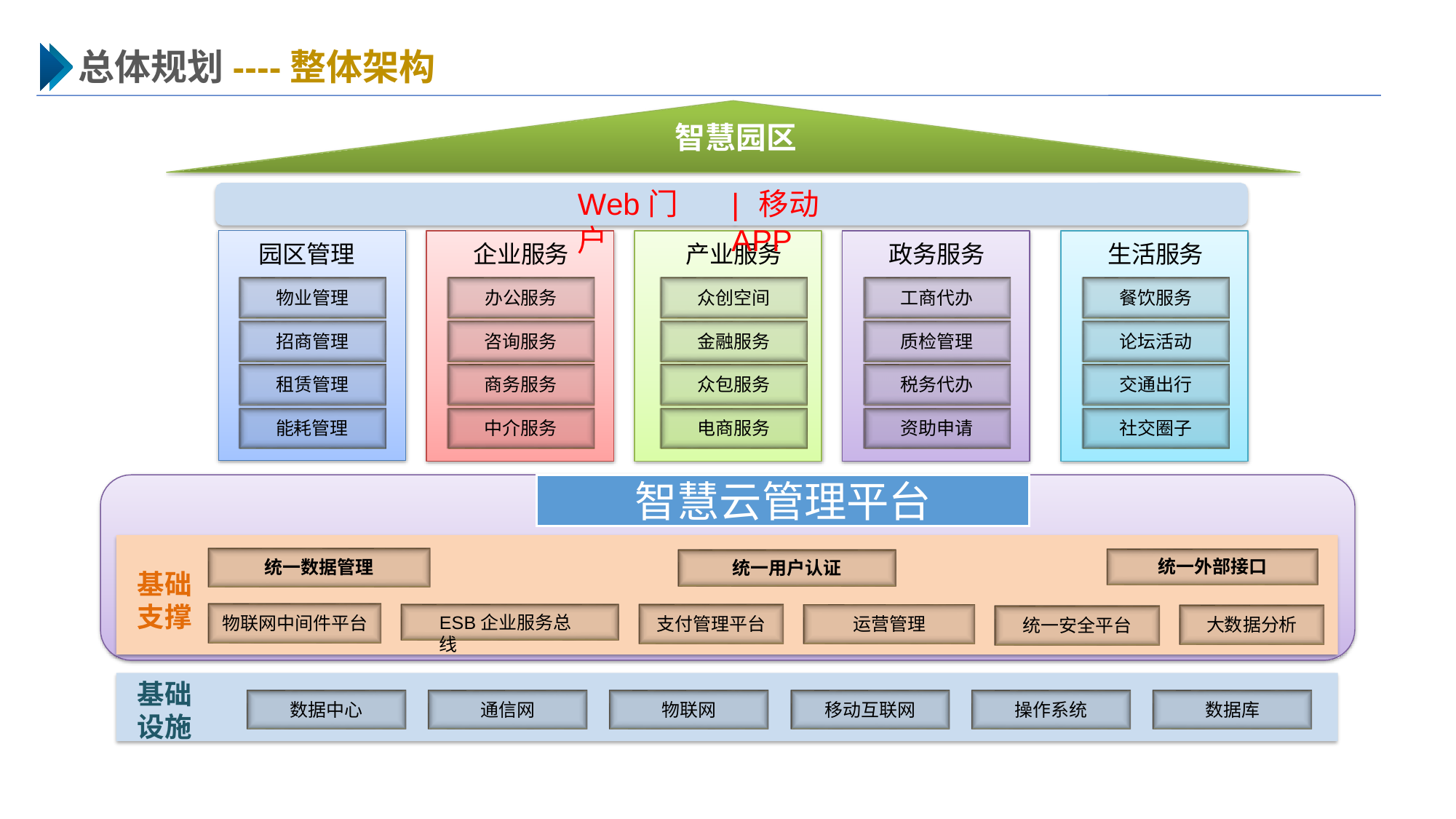

总体规划----整体架构

智慧园区

Web门户
|	移动 APP

园区管理

物业管理
企业服务

办公服务
产业服务

众创空间
政务服务

工商代办
生活服务

餐饮服务

招商管理
咨询服务
金融服务
质检管理
论坛活动
租赁管理
商务服务
众包服务
税务代办
交通出行
能耗管理
中介服务
电商服务
资助申请
社交圈子

智慧云管理平台

统一外部接口
统一数据管理
统一用户认证
基础 支撑

ESB企业服务总线
物联网中间件平台
支付管理平台
运营管理
大数据分析
统一安全平台

基础 设施

数据中心
通信网
物联网
移动互联网
操作系统
数据库